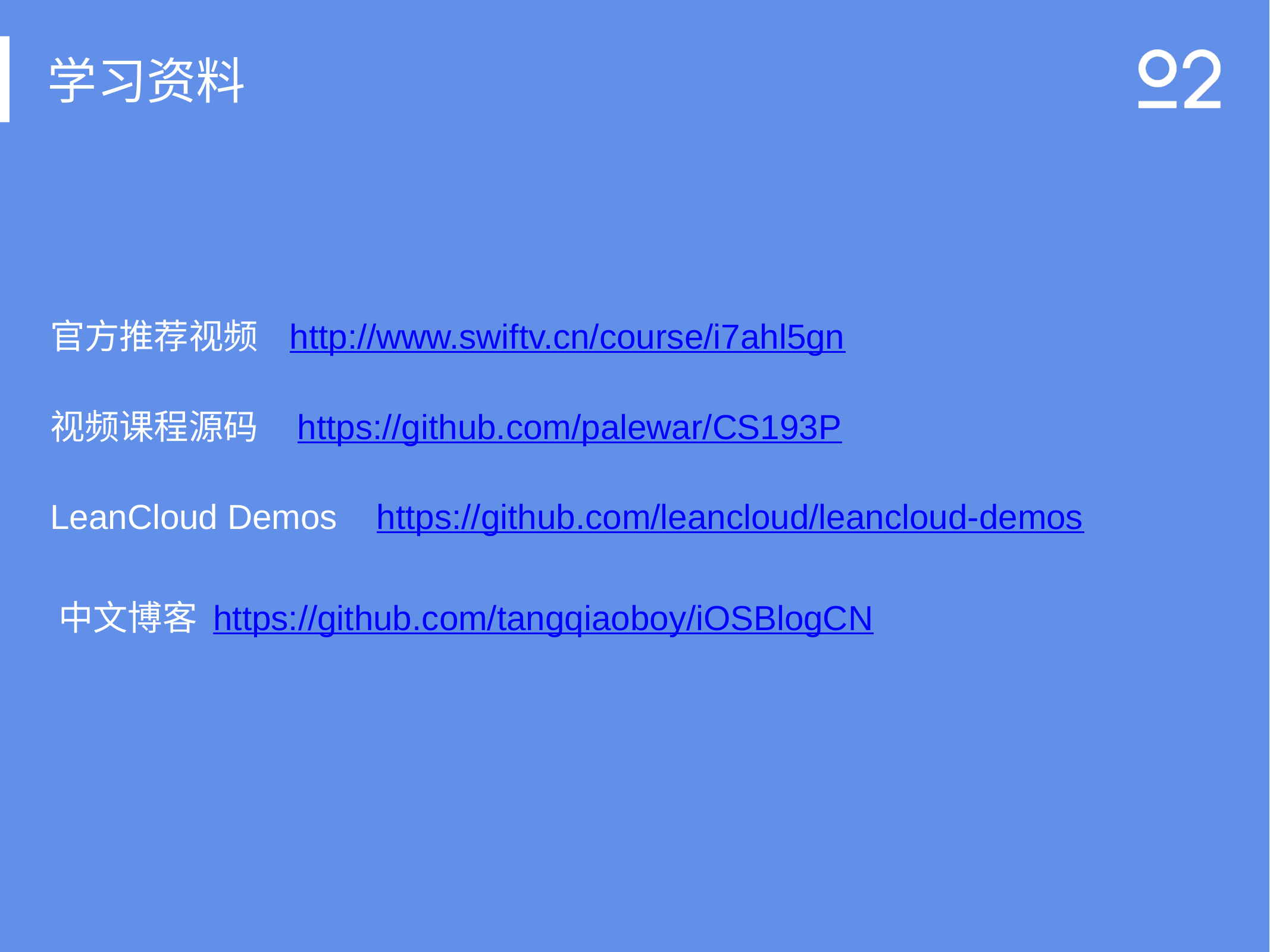

# 学习资料
官方推荐视频   http://www.swiftv.cn/course/i7ahl5gn
视频课程源码    https://github.com/palewar/CS193P
LeanCloud Demos    https://github.com/leancloud/leancloud-demos
中文博客 https://github.com/tangqiaoboy/iOSBlogCN